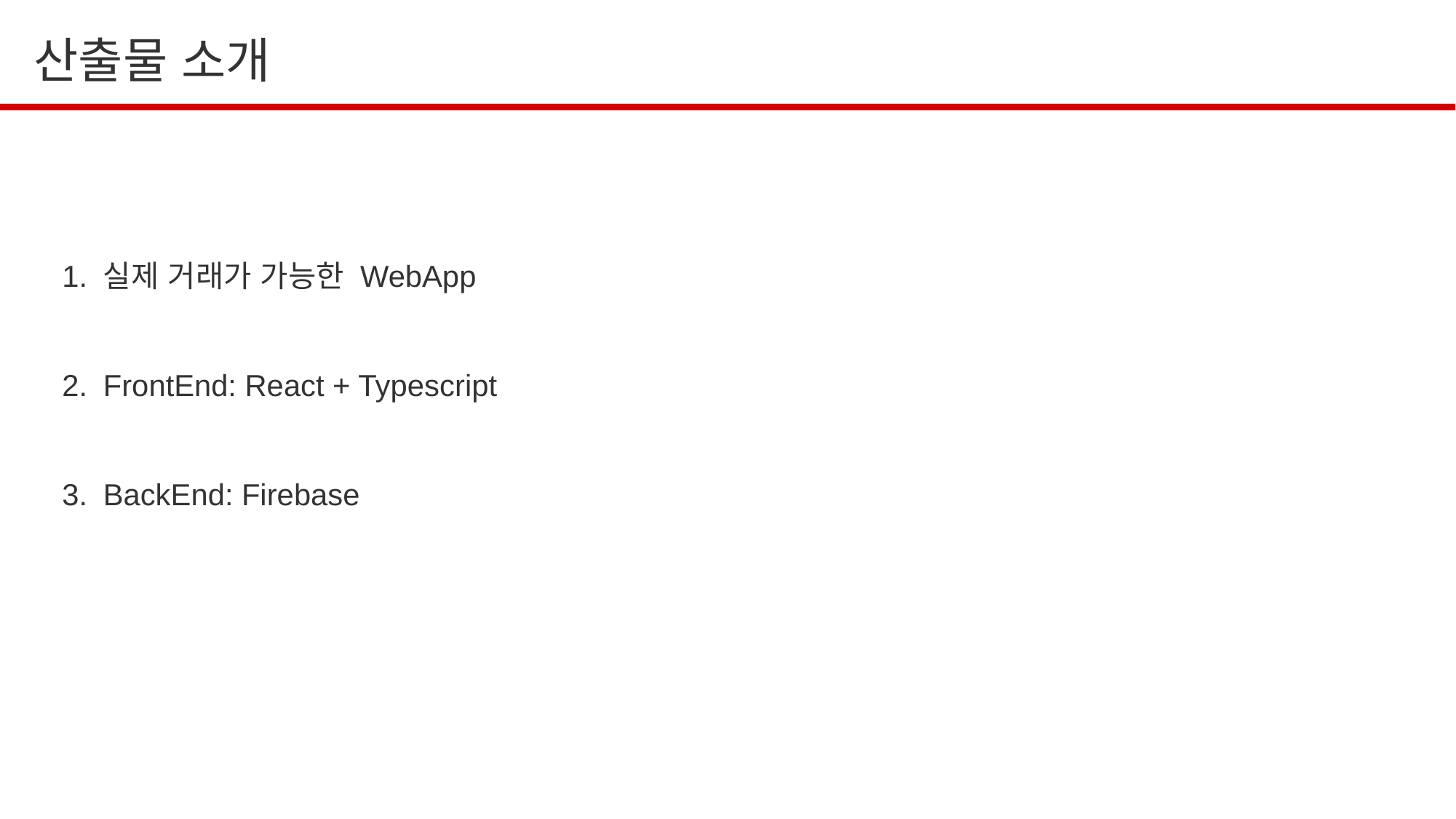

산출물 소개

실제 거래가 가능한 WebApp
FrontEnd: React + Typescript
BackEnd: Firebase